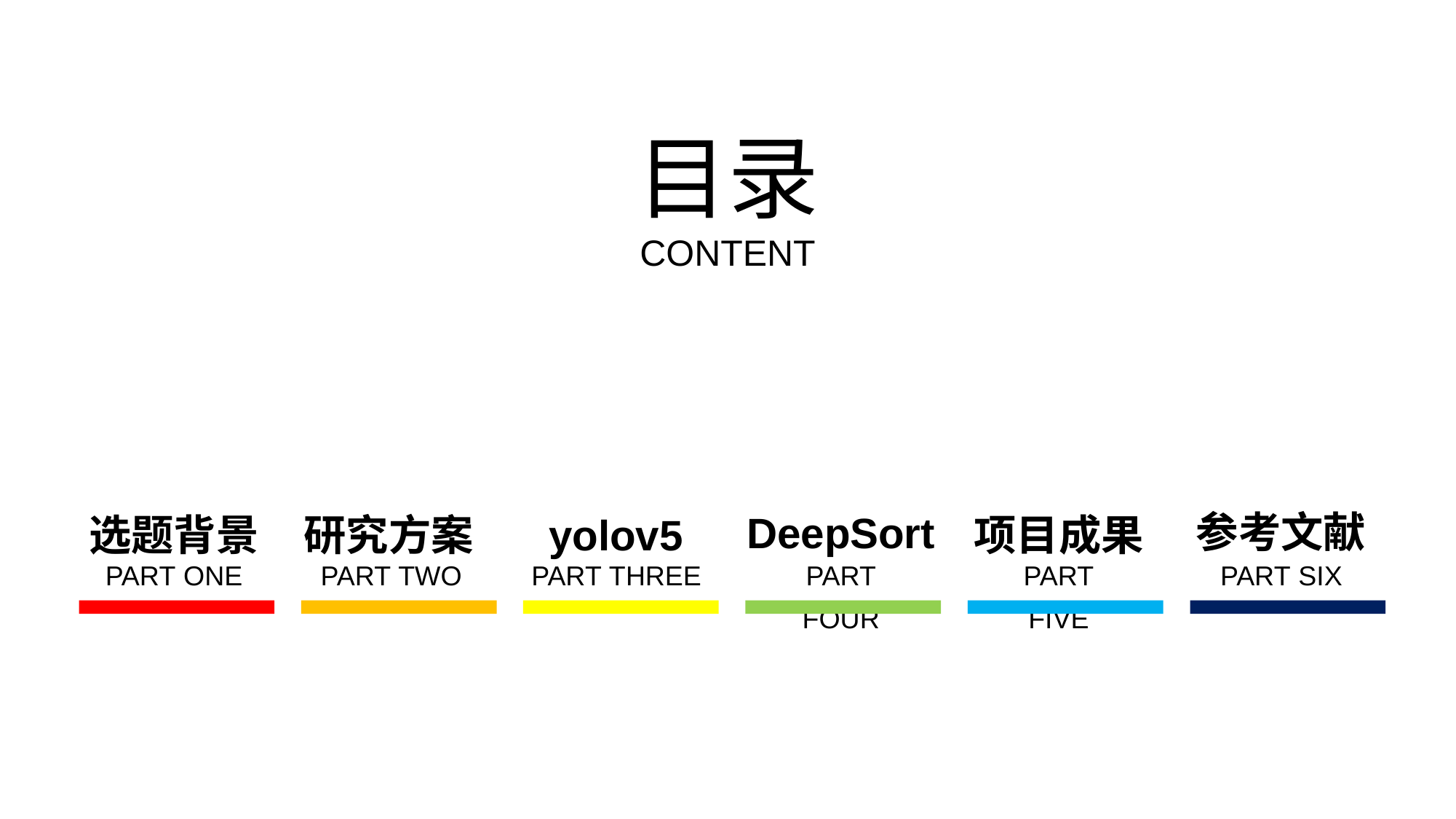

目录
CONTENT
参考文献
DeepSort
选题背景
研究方案
yolov5
项目成果
PART ONE
PART TWO
PART THREE
PART FOUR
PART FIVE
PART SIX